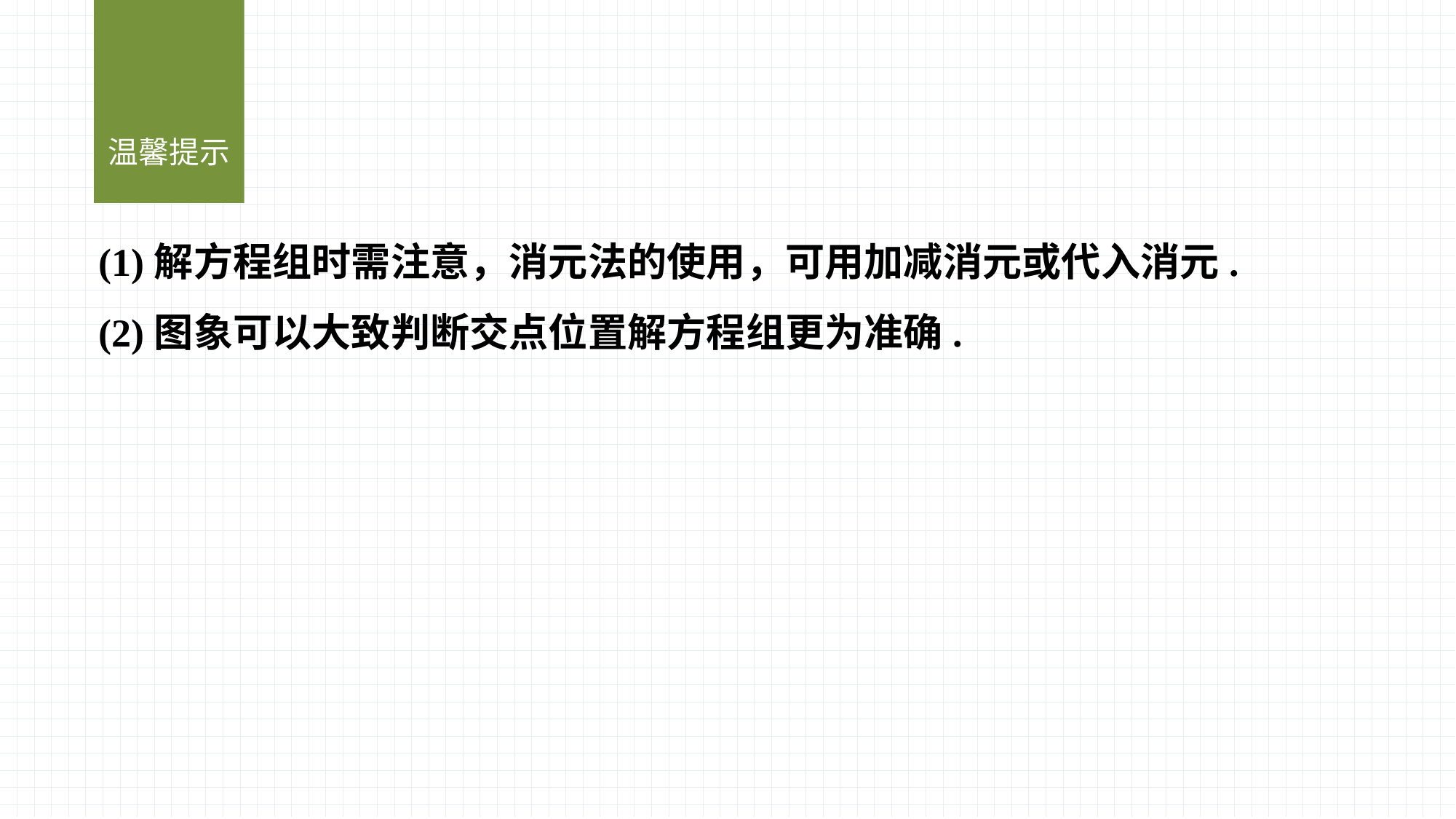

温馨提示
(1)解方程组时需注意，消元法的使用，可用加减消元或代入消元.
(2)图象可以大致判断交点位置解方程组更为准确.